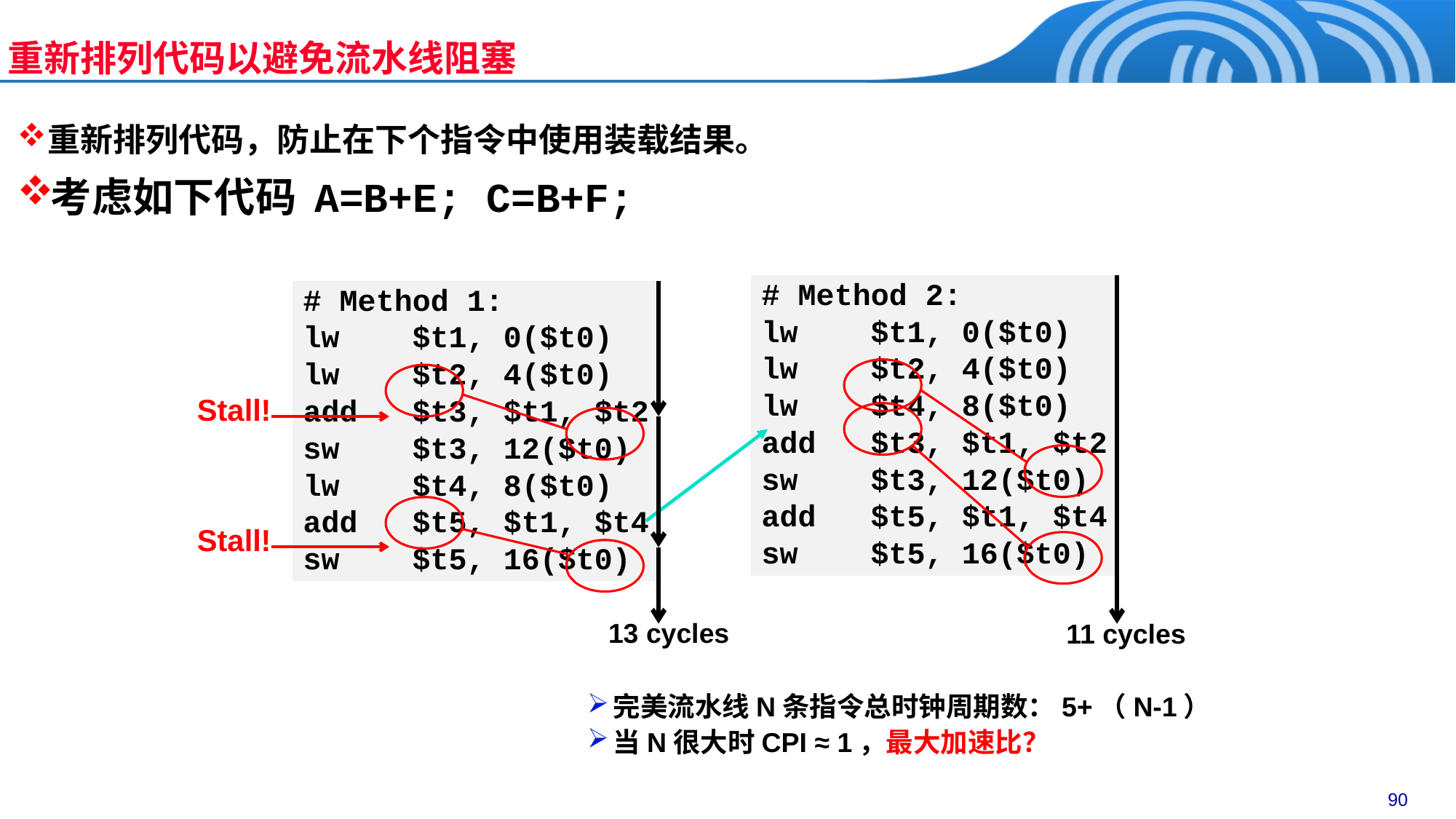

重新排列代码以避免流水线阻塞
重新排列代码，防止在下个指令中使用装载结果。
考虑如下代码 A=B+E; C=B+F;
# Method 2:
lw	$t1, 0($t0)
lw	$t2, 4($t0)
lw	$t4, 8($t0)
add	$t3, $t1, $t2
sw	$t3, 12($t0)
add	$t5, $t1, $t4
sw	$t5, 16($t0)
11 cycles
# Method 1:
lw	$t1, 0($t0)
lw	$t2, 4($t0)
add	$t3, $t1, $t2
sw	$t3, 12($t0)
lw	$t4, 8($t0)
add	$t5, $t1, $t4
sw	$t5, 16($t0)

Stall!

Stall!
13 cycles
完美流水线N条指令总时钟周期数：5+（N-1）
当N很大时CPI ≈ 1，最大加速比？